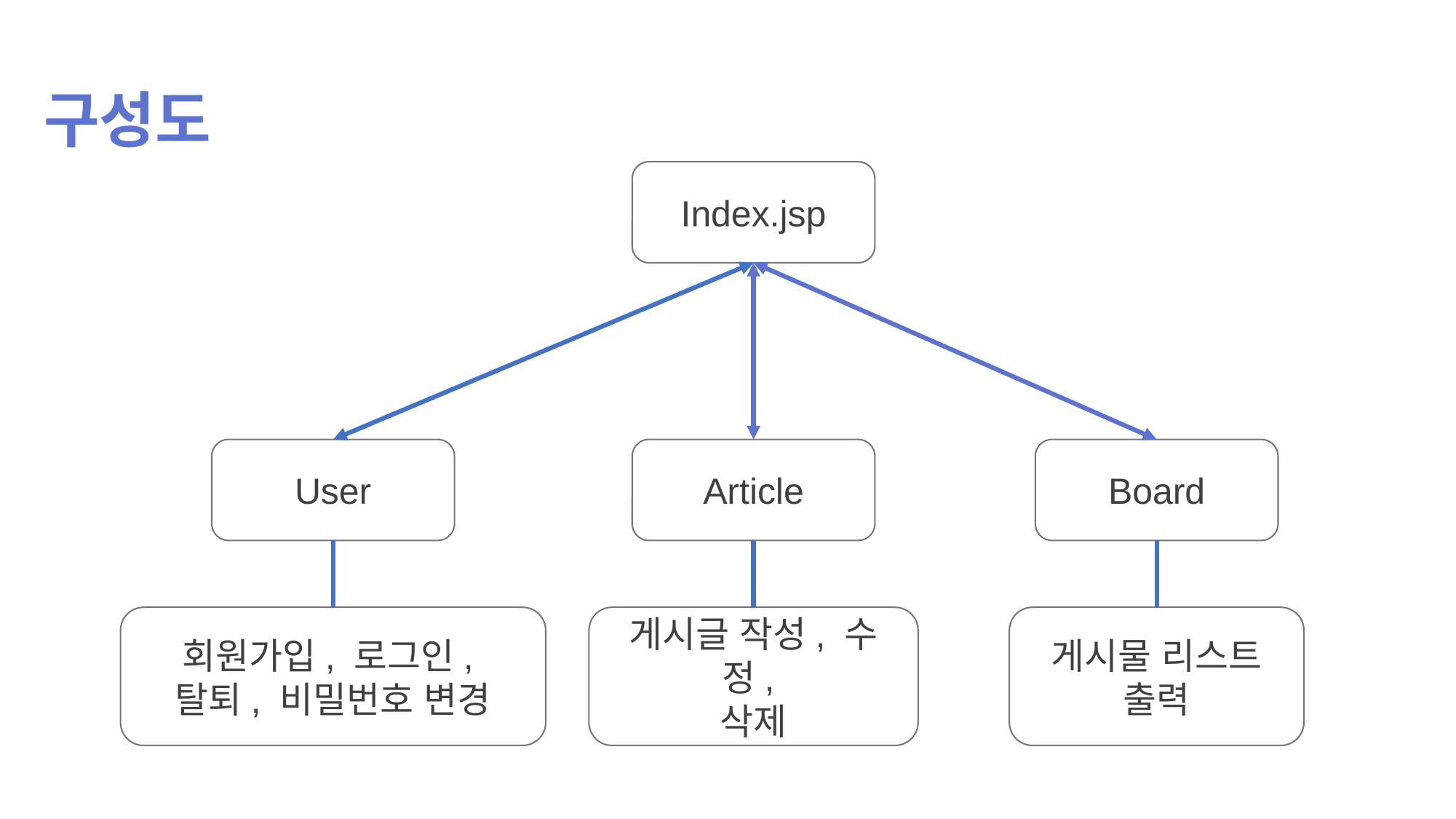

구성도
Index.jsp
Article
Board
User
게시글 작성, 수정,
삭제
게시물 리스트 출력
회원가입, 로그인,
탈퇴, 비밀번호 변경